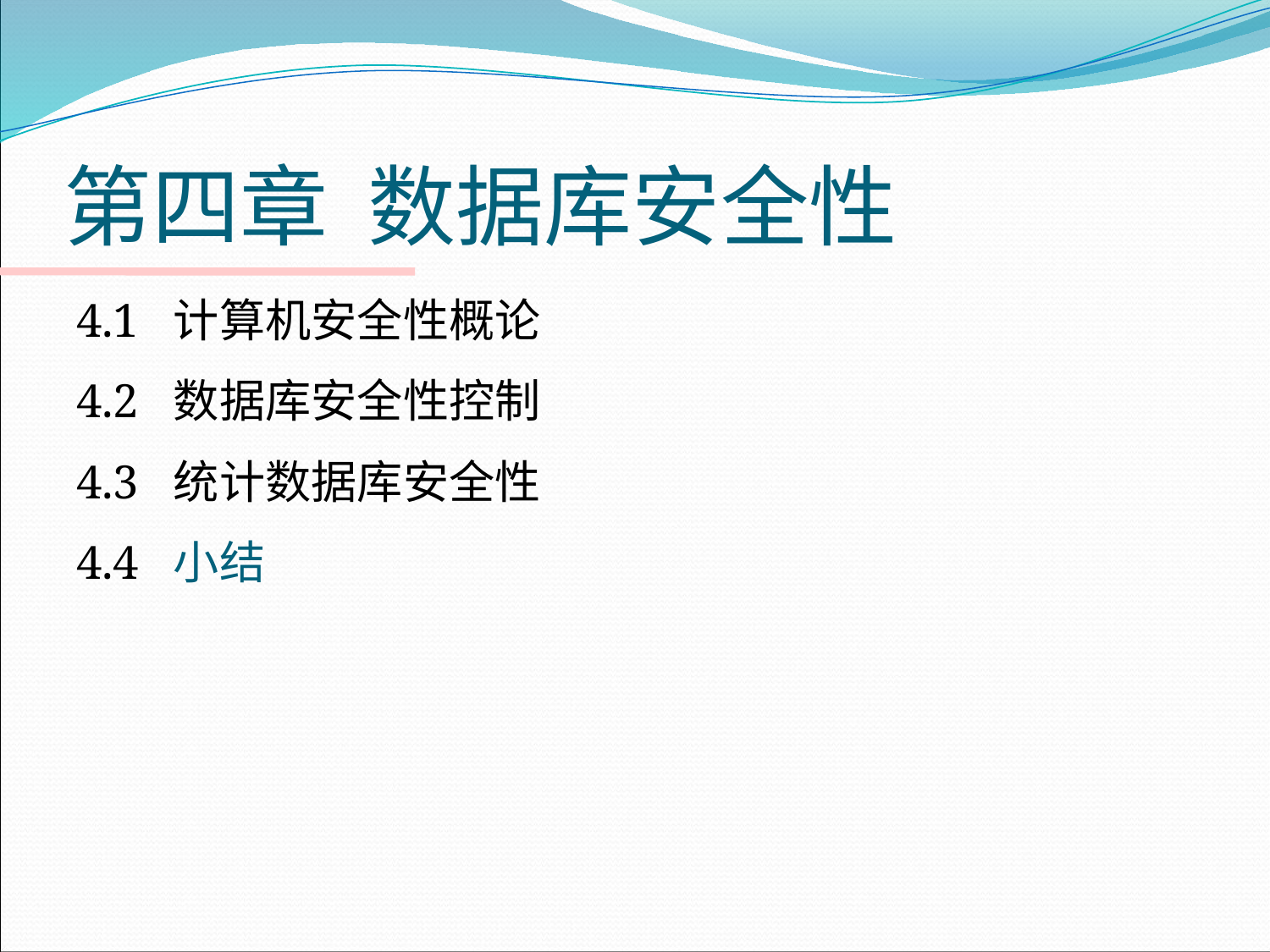

# 第四章  数据库安全性
4.1  计算机安全性概论
4.2  数据库安全性控制
4.3  统计数据库安全性
4.4  小结

488